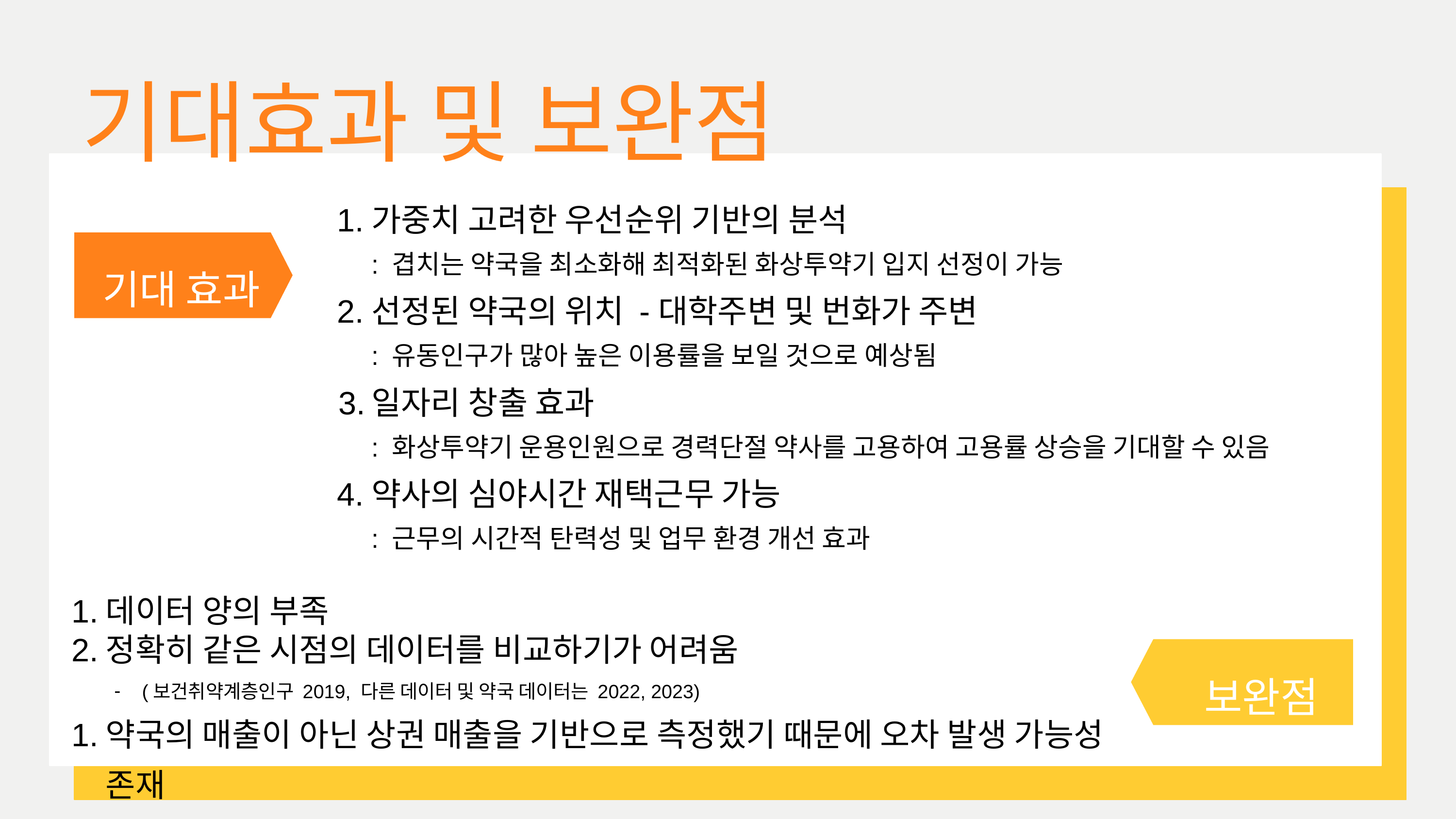

기대효과 및 보완점

가중치 고려한 우선순위 기반의 분석
: 겹치는 약국을 최소화해 최적화된 화상투약기 입지 선정이 가능
선정된 약국의 위치 -대학주변 및 번화가 주변
: 유동인구가 많아 높은 이용률을 보일 것으로 예상됨
일자리 창출 효과
: 화상투약기 운용인원으로 경력단절 약사를 고용하여 고용률 상승을 기대할 수 있음
약사의 심야시간 재택근무 가능
: 근무의 시간적 탄력성 및 업무 환경 개선 효과

기대 효과
데이터 양의 부족
정확히 같은 시점의 데이터를 비교하기가 어려움
(보건취약계층인구 2019, 다른 데이터 및 약국 데이터는 2022, 2023)
약국의 매출이 아닌 상권 매출을 기반으로 측정했기 때문에 오차 발생 가능성 존재

보완점